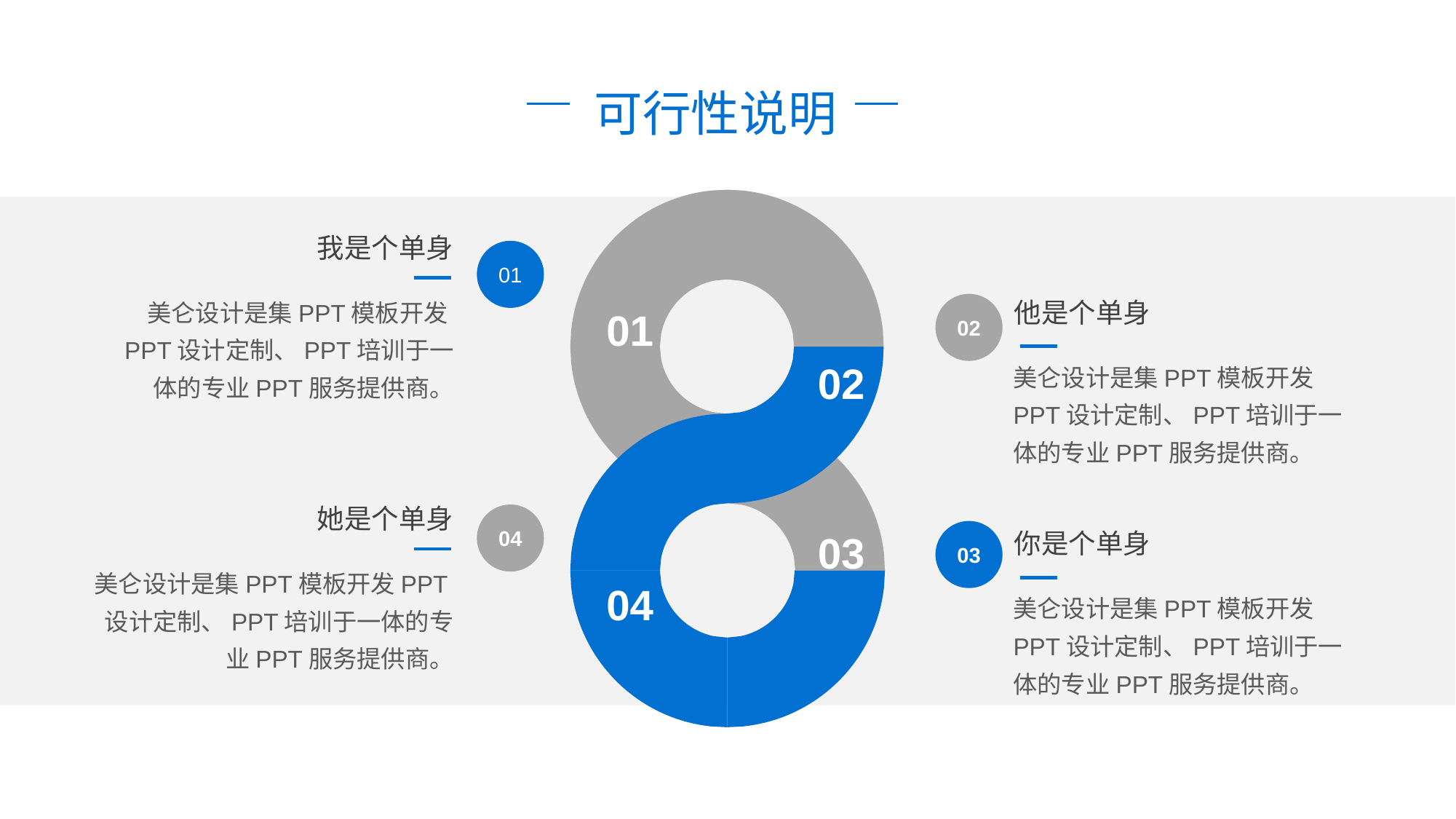

可行性说明

我是个单身
01
美仑设计是集PPT模板开发PPT设计定制、PPT培训于一体的专业PPT服务提供商。
他是个单身
02
01

美仑设计是集PPT模板开发PPT设计定制、PPT培训于一体的专业PPT服务提供商。
02

她是个单身
04
03
你是个单身
03
美仑设计是集PPT模板开发PPT设计定制、PPT培训于一体的专业PPT服务提供商。

04
美仑设计是集PPT模板开发PPT设计定制、PPT培训于一体的专业PPT服务提供商。